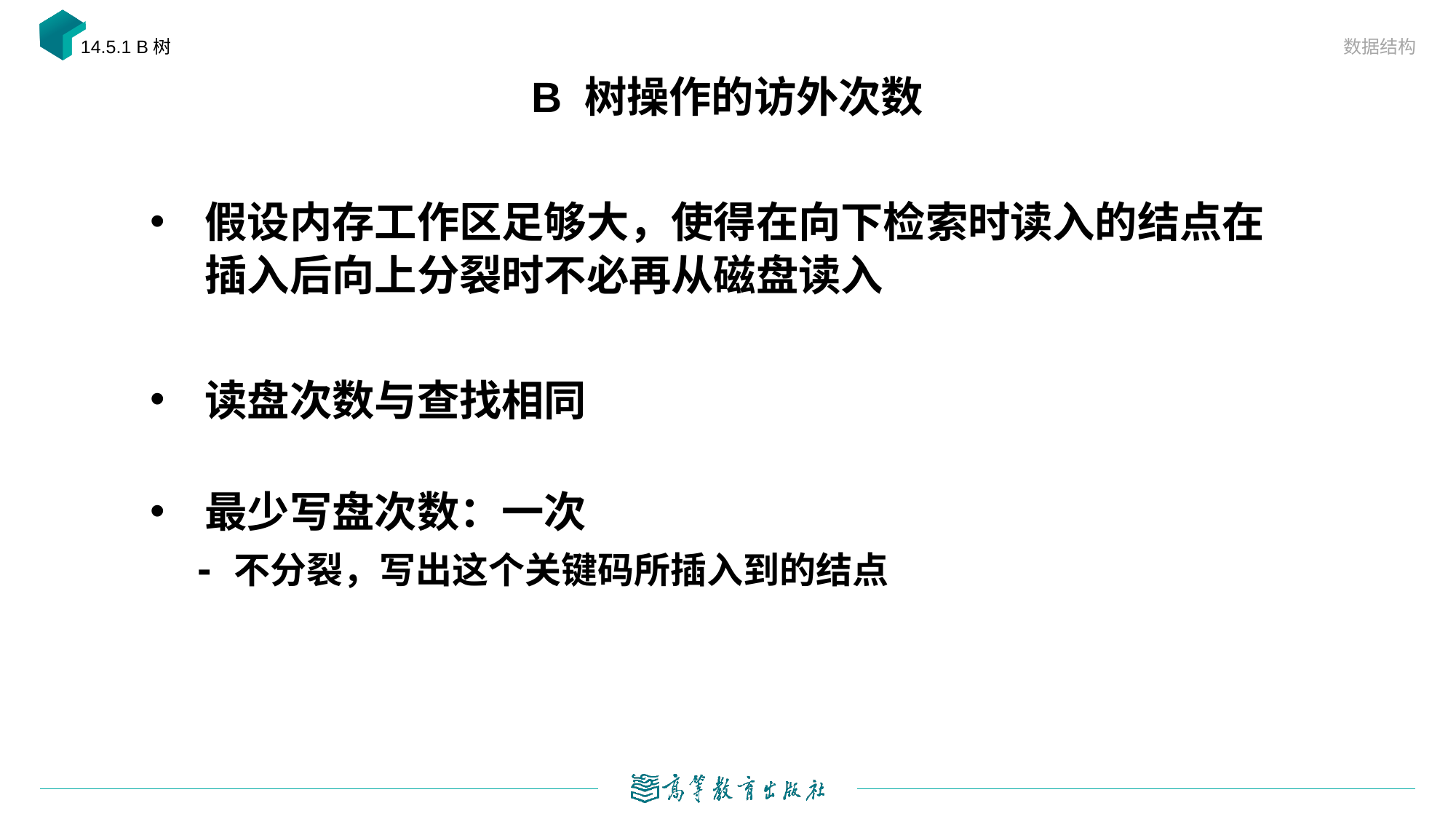

数据结构
14.5.1 B树
# B 树操作的访外次数
假设内存工作区足够大，使得在向下检索时读入的结点在插入后向上分裂时不必再从磁盘读入

读盘次数与查找相同

最少写盘次数：一次
    - 不分裂，写出这个关键码所插入到的结点